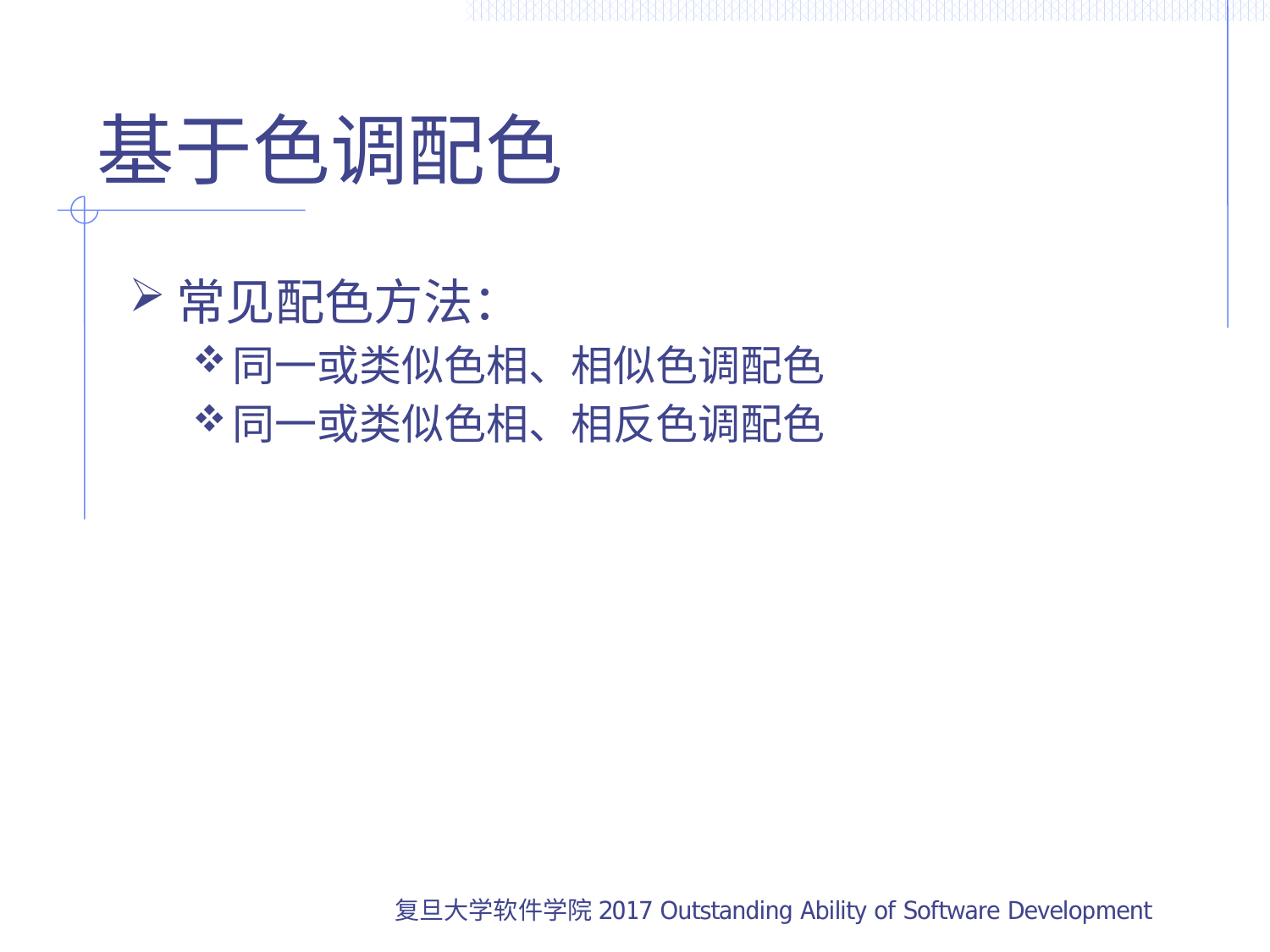

# 基于色调配色
常见配色方法：
同一或类似色相、相似色调配色
同一或类似色相、相反色调配色